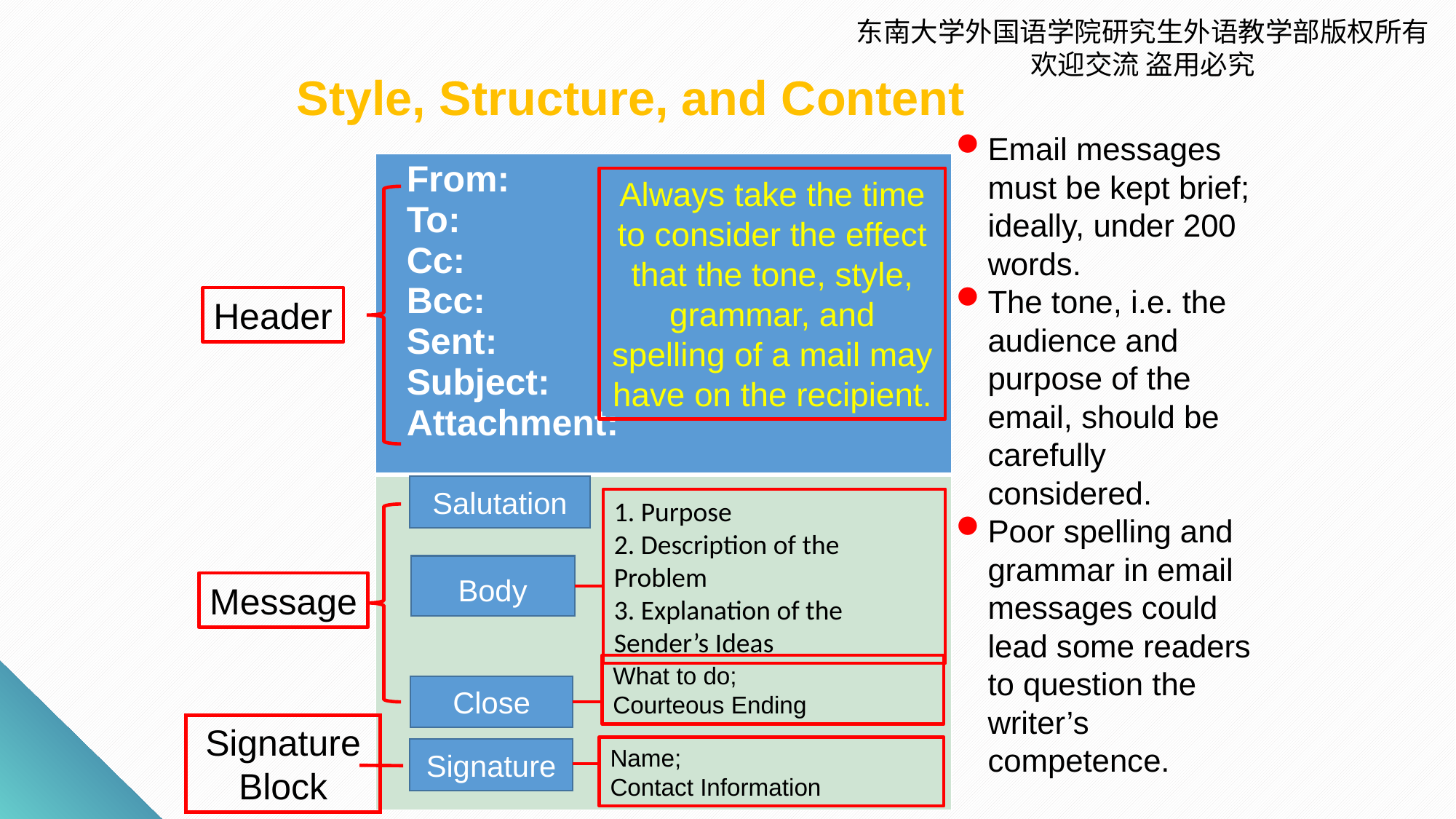

东南大学外国语学院研究生外语教学部版权所有 欢迎交流 盗用必究
Style, Structure, and Content
Email messages must be kept brief; ideally, under 200 words.
The tone, i.e. the audience and purpose of the email, should be carefully considered.
Poor spelling and grammar in email messages could lead some readers to question the writer’s competence.
| From: To: Cc: Bcc: Sent: Subject: Attachment: |
| --- |
|  |
Always take the time to consider the effect that the tone, style, grammar, and spelling of a mail may have on the recipient.

Header
Salutation

Body

Close
Signature
1. Purpose
2. Description of the Problem
3. Explanation of the Sender’s Ideas

Message
What to do;
Courteous Ending

Signature Block
Name;
Contact Information